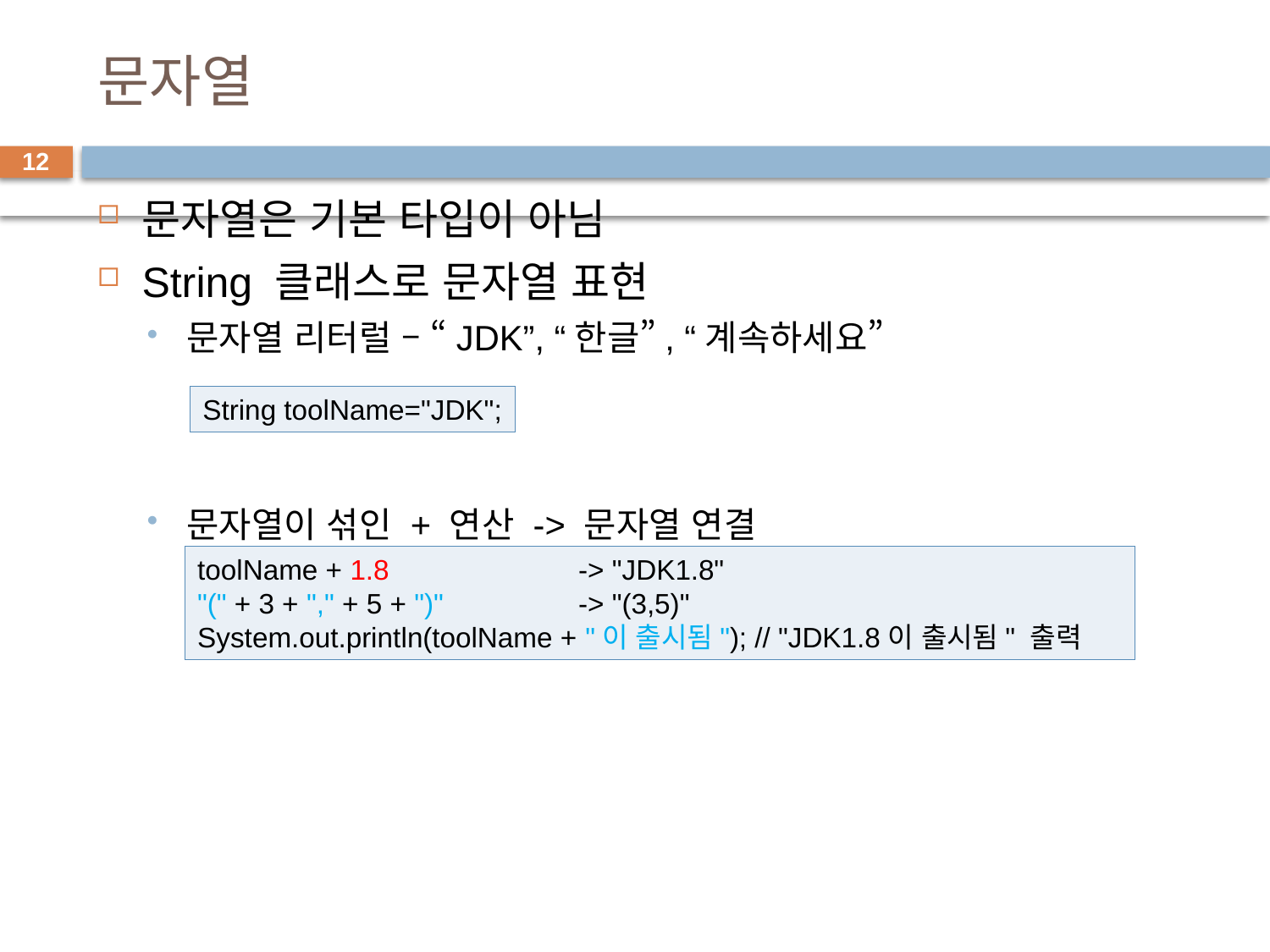

# 문자열
12
문자열은 기본 타입이 아님
String 클래스로 문자열 표현
문자열 리터럴 – “JDK”, “한글”, “계속하세요”

문자열이 섞인 + 연산 -> 문자열 연결
String toolName="JDK";
toolName + 1.8 		-> "JDK1.8"
"(" + 3 + "," + 5 + ")" 	-> "(3,5)"
System.out.println(toolName + "이 출시됨"); // "JDK1.8이 출시됨" 출력